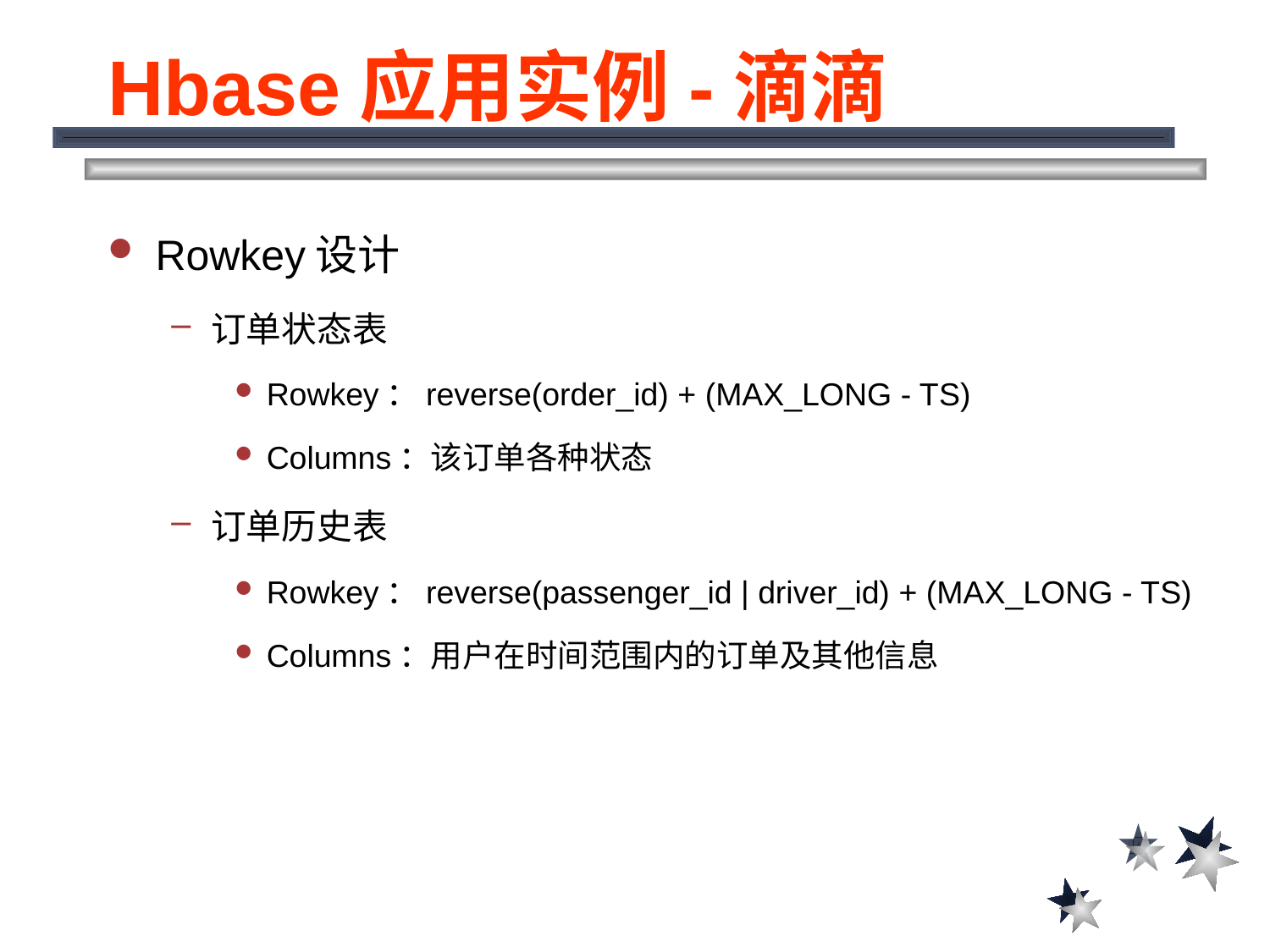

Hbase应用实例-滴滴

Rowkey设计
订单状态表
Rowkey：reverse(order_id) + (MAX_LONG - TS)
Columns：该订单各种状态
订单历史表
Rowkey：reverse(passenger_id | driver_id) + (MAX_LONG - TS)
Columns：用户在时间范围内的订单及其他信息